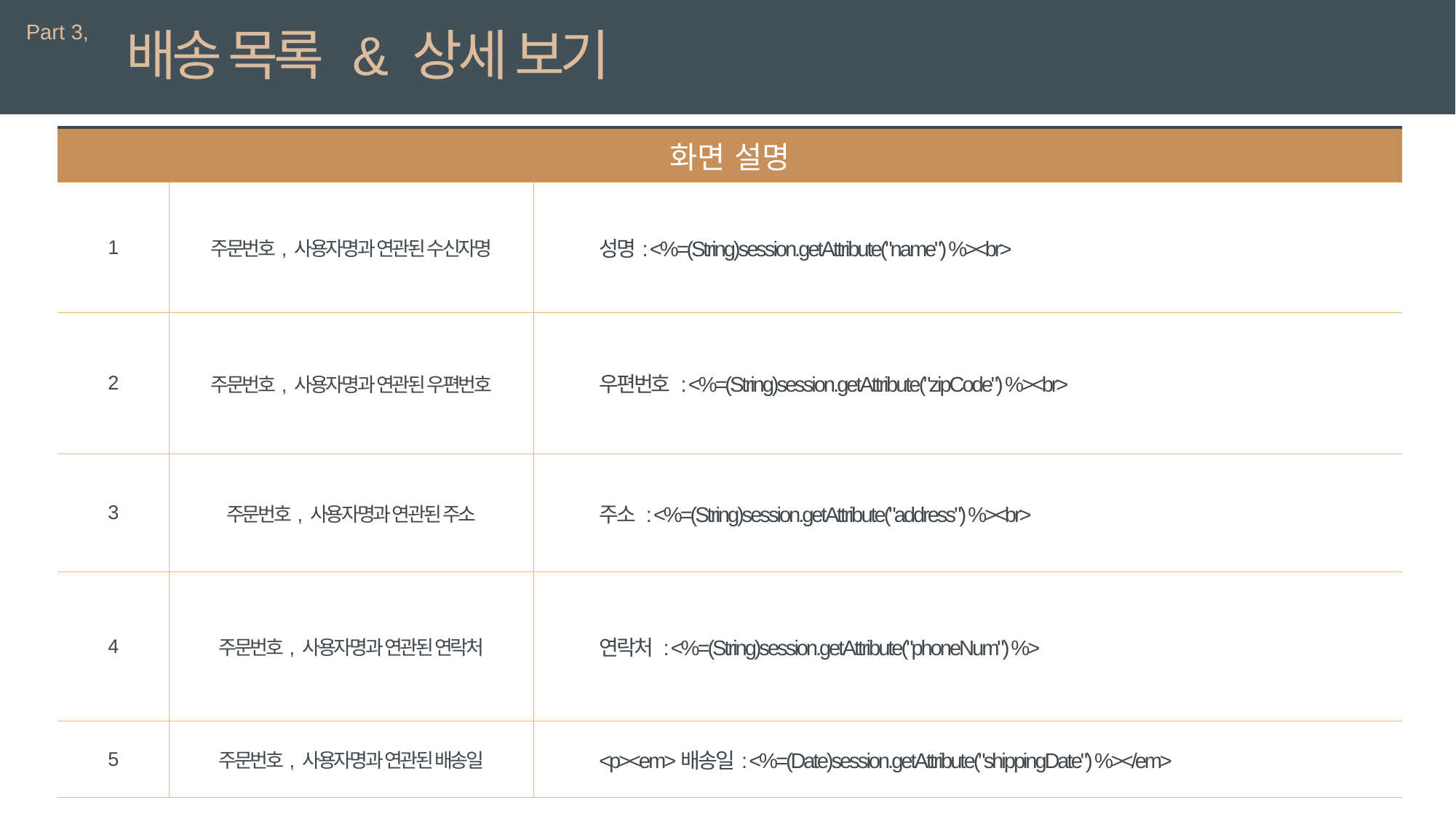

Part 3,
배송 목록 & 상세 보기
| 화면 설명 |  | 상세 설명 |
| --- | --- | --- |
| 1 | 주문번호, 사용자명과 연관된 수신자명 | 성명: <%=(String)session.getAttribute("name") %><br> |
| 2 | 주문번호, 사용자명과 연관된 우편번호 | 우편번호 : <%=(String)session.getAttribute("zipCode") %><br> |
| 3 | 주문번호, 사용자명과 연관된 주소 | 주소 : <%=(String)session.getAttribute("address") %><br> |
| 4 | 주문번호, 사용자명과 연관된 연락처 | 연락처 : <%=(String)session.getAttribute("phoneNum") %> |
| 5 | 주문번호, 사용자명과 연관된 배송일 | <p><em>배송일: <%=(Date)session.getAttribute("shippingDate") %></em> |